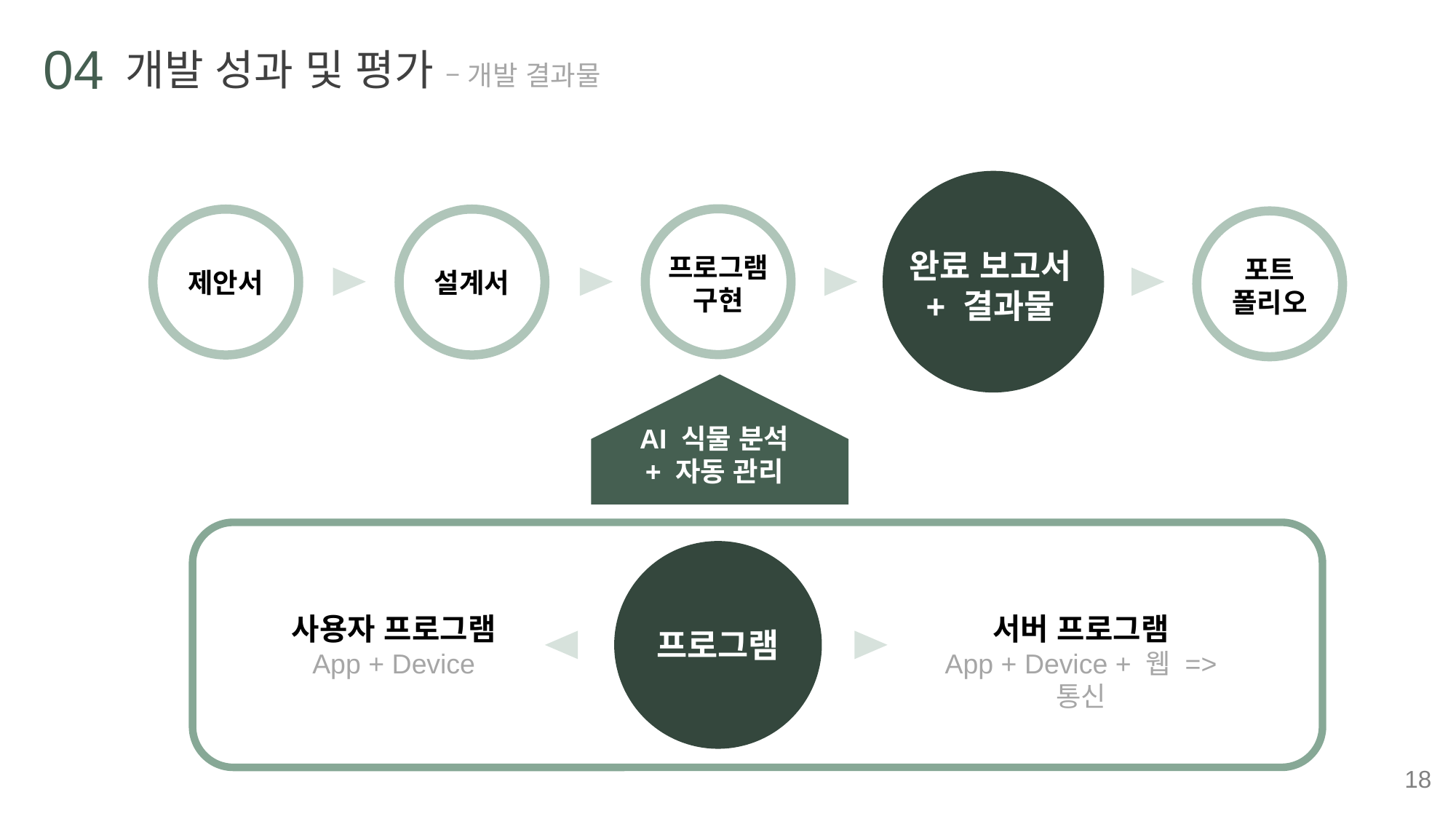

04
개발 성과 및 평가 – 개발 결과물

완료 보고서
+ 결과물
프로그램 구현
포트
폴리오
제안서
설계서

AI 식물 분석
+ 자동 관리

사용자 프로그램
App + Device
서버 프로그램
App + Device + 웹 => 통신
프로그램

18